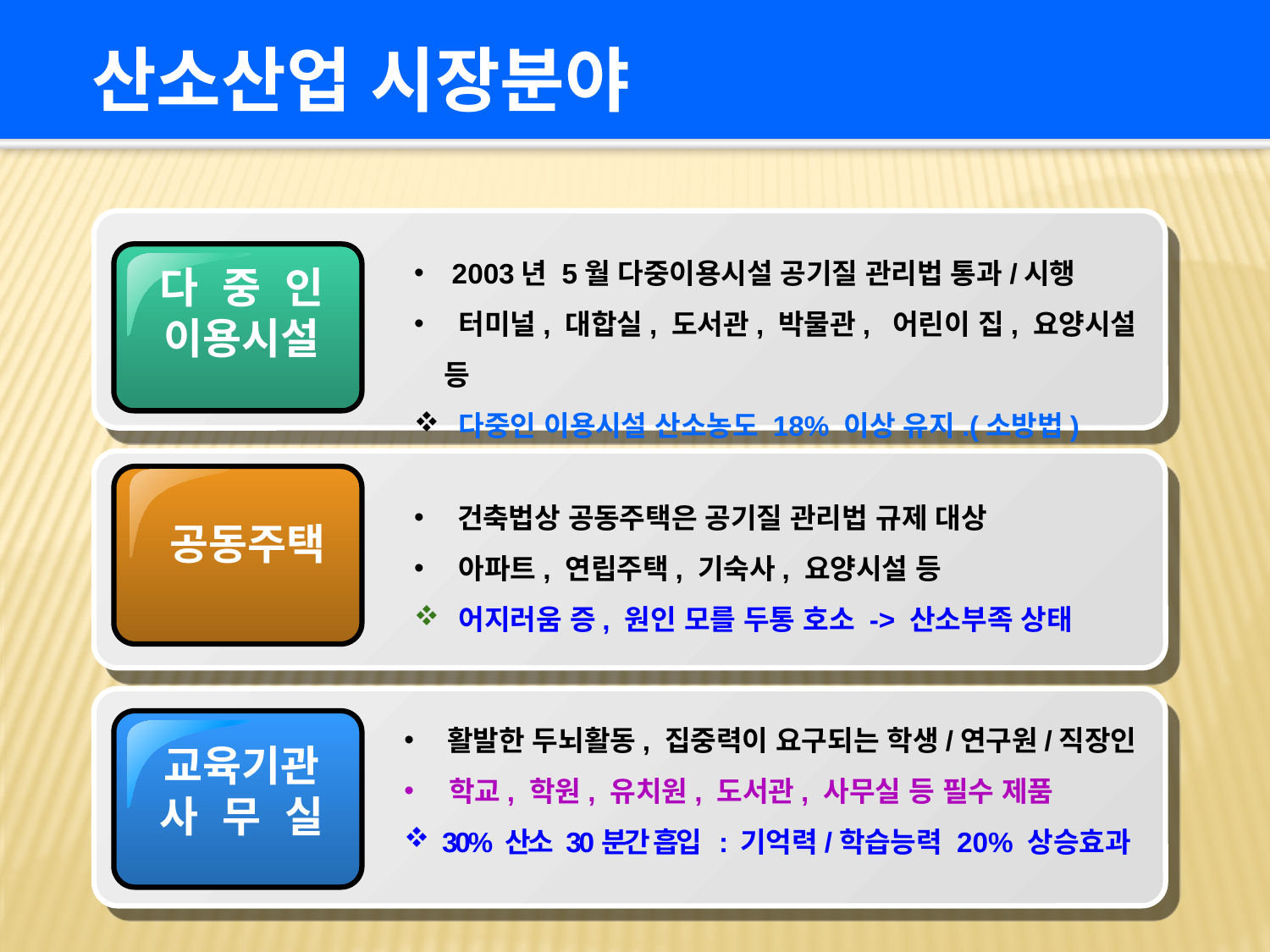

산소산업 시장분야

 2003년 5월 다중이용시설 공기질 관리법 통과/시행
 터미널, 대합실, 도서관, 박물관,  어린이 집, 요양시설 등
 다중인 이용시설 산소농도 18% 이상 유지.(소방법)

다  중  인
이용시설

 건축법상 공동주택은 공기질 관리법 규제 대상
 아파트, 연립주택, 기숙사, 요양시설 등
 어지러움 증, 원인 모를 두통 호소 -> 산소부족 상태
공동주택

 활발한 두뇌활동, 집중력이 요구되는 학생/연구원/직장인
 학교, 학원, 유치원, 도서관, 사무실 등 필수 제품
 30% 산소 30분간 흡입  : 기억력/학습능력 20% 상승효과

교육기관
사  무  실